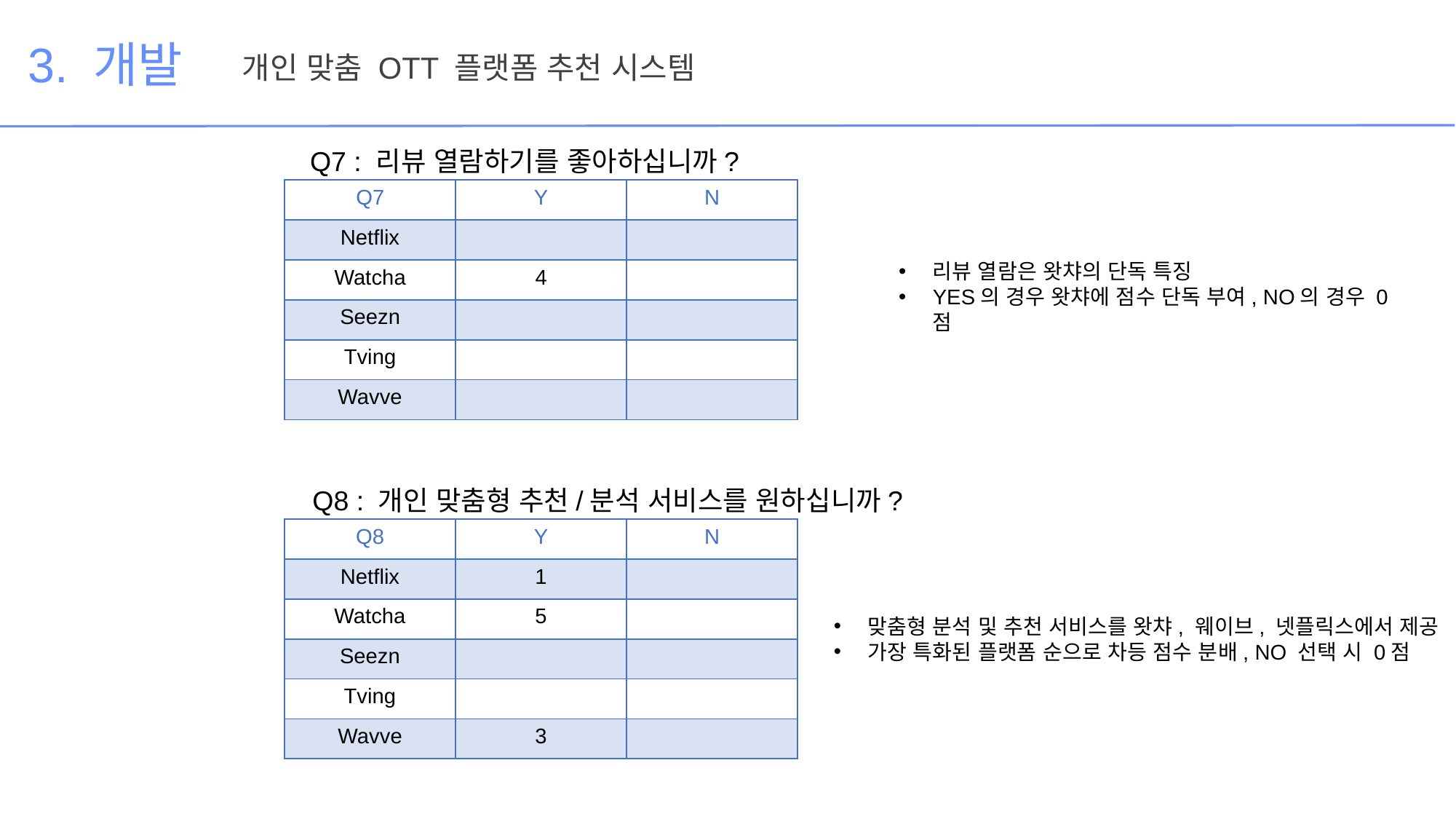

3. 개발
개인 맞춤 OTT 플랫폼 추천 시스템
Q7 : 리뷰 열람하기를 좋아하십니까?
| Q7 | Y | N |
| --- | --- | --- |
| Netflix |  |  |
| Watcha | 4 |  |
| Seezn |  |  |
| Tving |  |  |
| Wavve |  |  |
리뷰 열람은 왓챠의 단독 특징
YES의 경우 왓챠에 점수 단독 부여, NO의 경우 0점

Q8 : 개인 맞춤형 추천/분석 서비스를 원하십니까?
| Q8 | Y | N |
| --- | --- | --- |
| Netflix | 1 |  |
| Watcha | 5 |  |
| Seezn |  |  |
| Tving |  |  |
| Wavve | 3 |  |
맞춤형 분석 및 추천 서비스를 왓챠, 웨이브, 넷플릭스에서 제공
가장 특화된 플랫폼 순으로 차등 점수 분배, NO 선택 시 0점